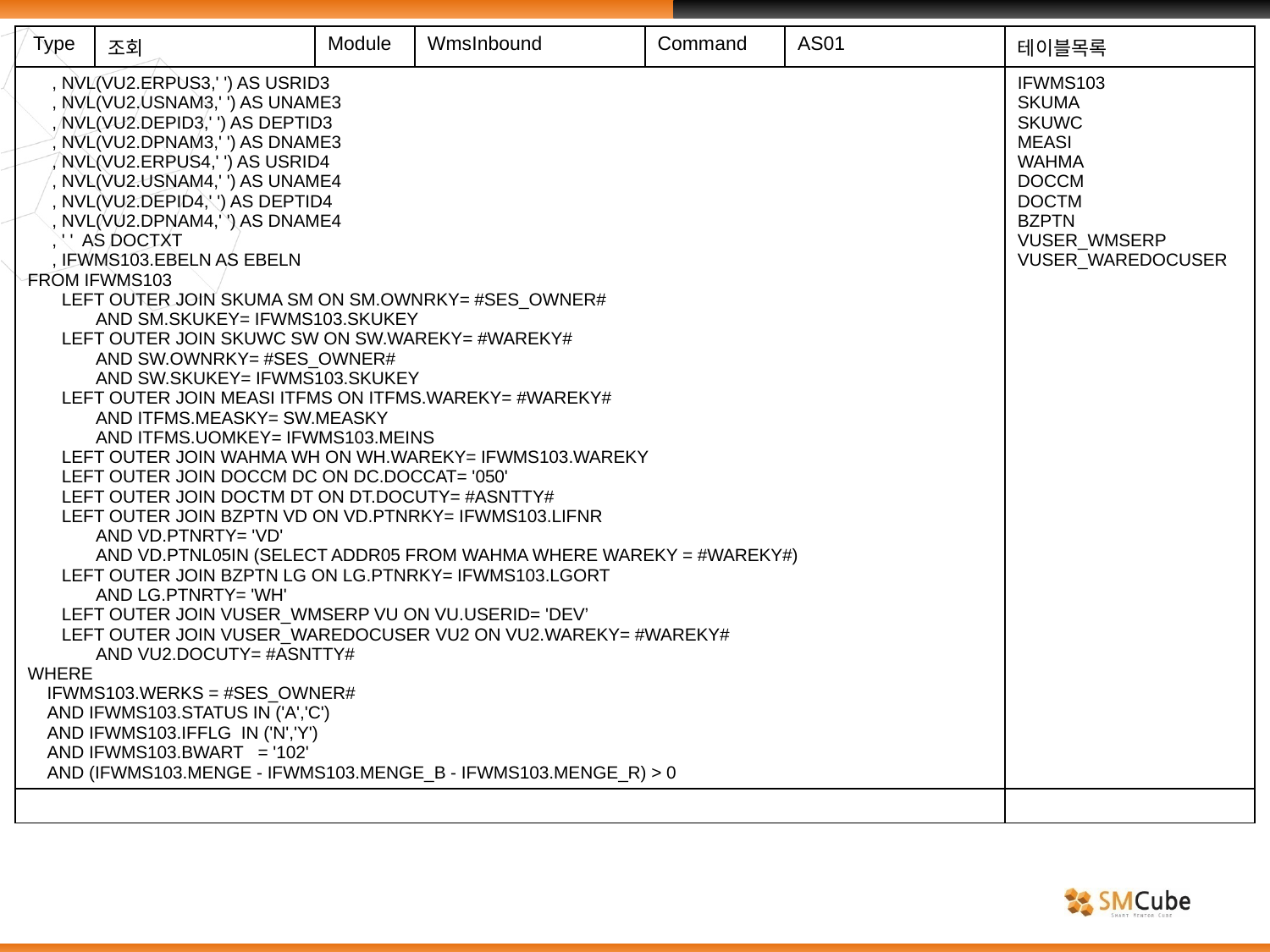

| Type | 조회 | Module | WmsInbound | Command | AS01 | 테이블목록 |
| --- | --- | --- | --- | --- | --- | --- |
| , NVL(VU2.ERPUS3,' ') AS USRID3 , NVL(VU2.USNAM3,' ') AS UNAME3 , NVL(VU2.DEPID3,' ') AS DEPTID3 , NVL(VU2.DPNAM3,' ') AS DNAME3 , NVL(VU2.ERPUS4,' ') AS USRID4 , NVL(VU2.USNAM4,' ') AS UNAME4 , NVL(VU2.DEPID4,' ') AS DEPTID4 , NVL(VU2.DPNAM4,' ') AS DNAME4 , ' ' AS DOCTXT , IFWMS103.EBELN AS EBELN FROM IFWMS103 LEFT OUTER JOIN SKUMA SM ON SM.OWNRKY= #SES\_OWNER# AND SM.SKUKEY= IFWMS103.SKUKEY LEFT OUTER JOIN SKUWC SW ON SW.WAREKY= #WAREKY# AND SW.OWNRKY= #SES\_OWNER# AND SW.SKUKEY= IFWMS103.SKUKEY LEFT OUTER JOIN MEASI ITFMS ON ITFMS.WAREKY= #WAREKY# AND ITFMS.MEASKY= SW.MEASKY AND ITFMS.UOMKEY= IFWMS103.MEINS LEFT OUTER JOIN WAHMA WH ON WH.WAREKY= IFWMS103.WAREKY LEFT OUTER JOIN DOCCM DC ON DC.DOCCAT= '050' LEFT OUTER JOIN DOCTM DT ON DT.DOCUTY= #ASNTTY# LEFT OUTER JOIN BZPTN VD ON VD.PTNRKY= IFWMS103.LIFNR AND VD.PTNRTY= 'VD' AND VD.PTNL05IN (SELECT ADDR05 FROM WAHMA WHERE WAREKY = #WAREKY#) LEFT OUTER JOIN BZPTN LG ON LG.PTNRKY= IFWMS103.LGORT AND LG.PTNRTY= 'WH' LEFT OUTER JOIN VUSER\_WMSERP VU ON VU.USERID= 'DEV’ LEFT OUTER JOIN VUSER\_WAREDOCUSER VU2 ON VU2.WAREKY= #WAREKY# AND VU2.DOCUTY= #ASNTTY# WHERE IFWMS103.WERKS = #SES\_OWNER# AND IFWMS103.STATUS IN ('A','C') AND IFWMS103.IFFLG IN ('N','Y') AND IFWMS103.BWART = '102' AND (IFWMS103.MENGE - IFWMS103.MENGE\_B - IFWMS103.MENGE\_R) > 0 |  |  |  |  |  | IFWMS103 SKUMA SKUWC MEASI WAHMA DOCCM DOCTM BZPTN VUSER\_WMSERP VUSER\_WAREDOCUSER |
|  |  |  |  |  |  |  |